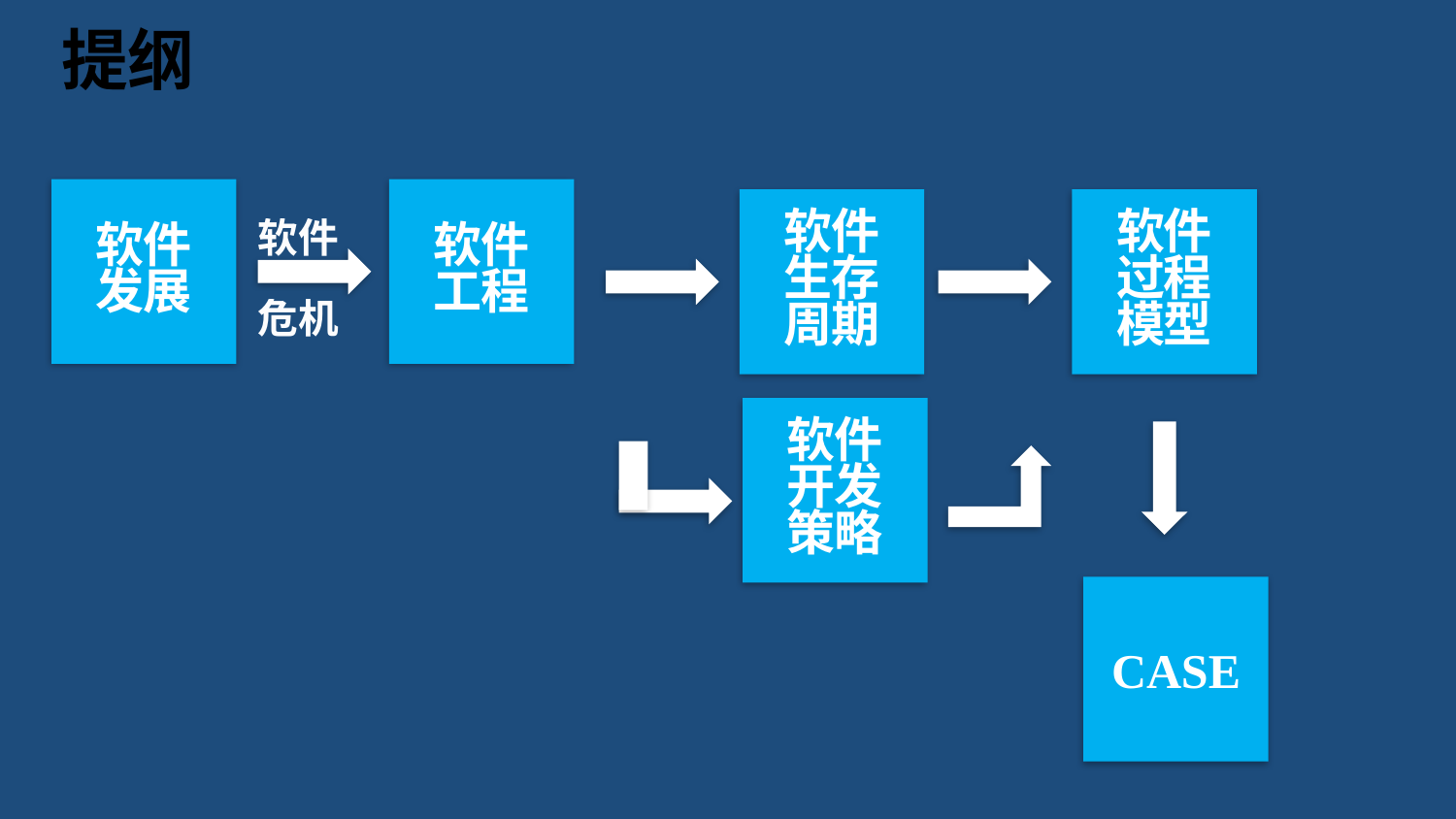

# 提纲
软件
危机
软件
发展
软件
工程
软件
生存
周期
软件
过程
模型

软件
开发
策略

CASE